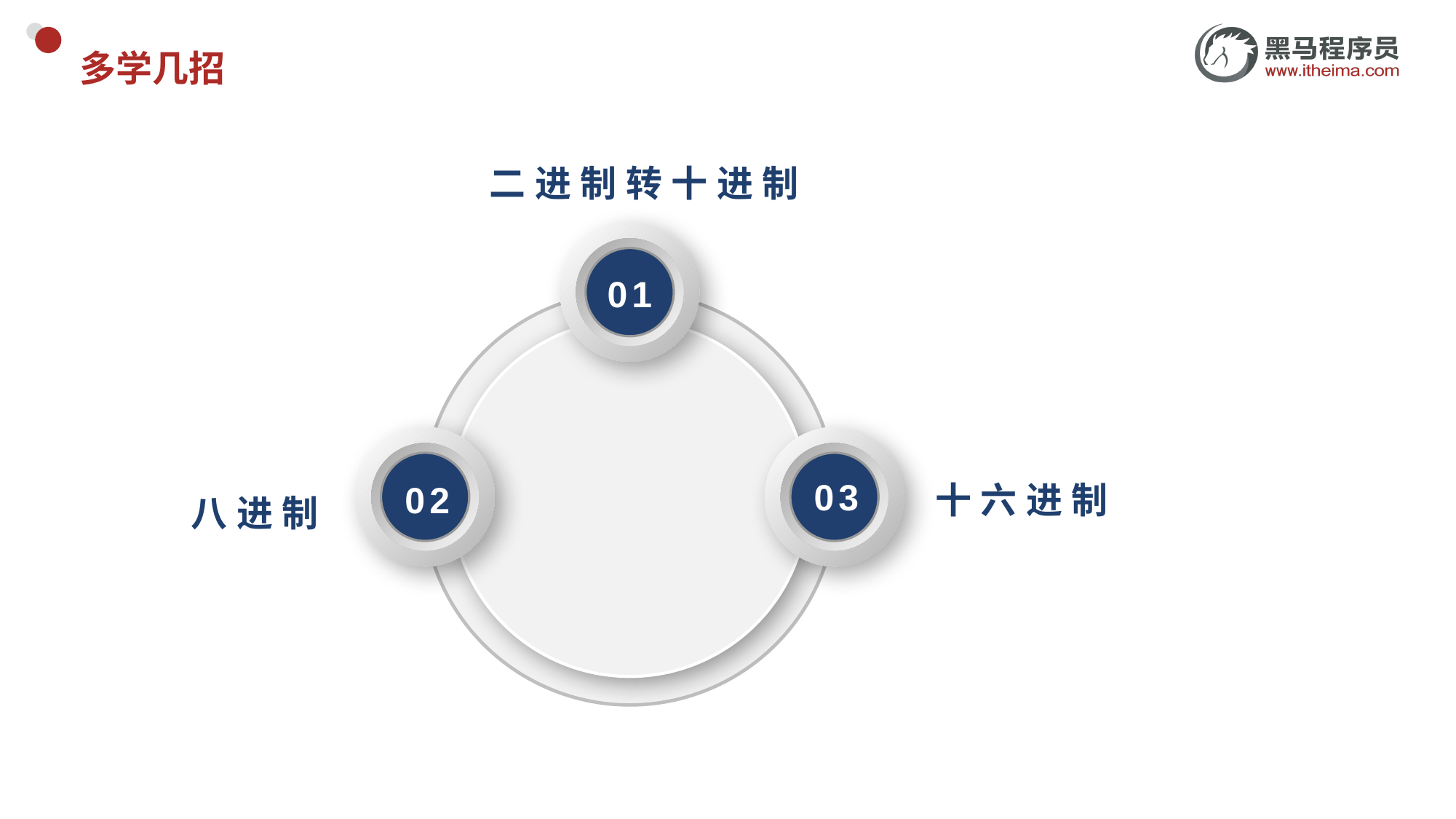

# 多学几招
二进制转十进制
十六进制
八进制

01

03
02